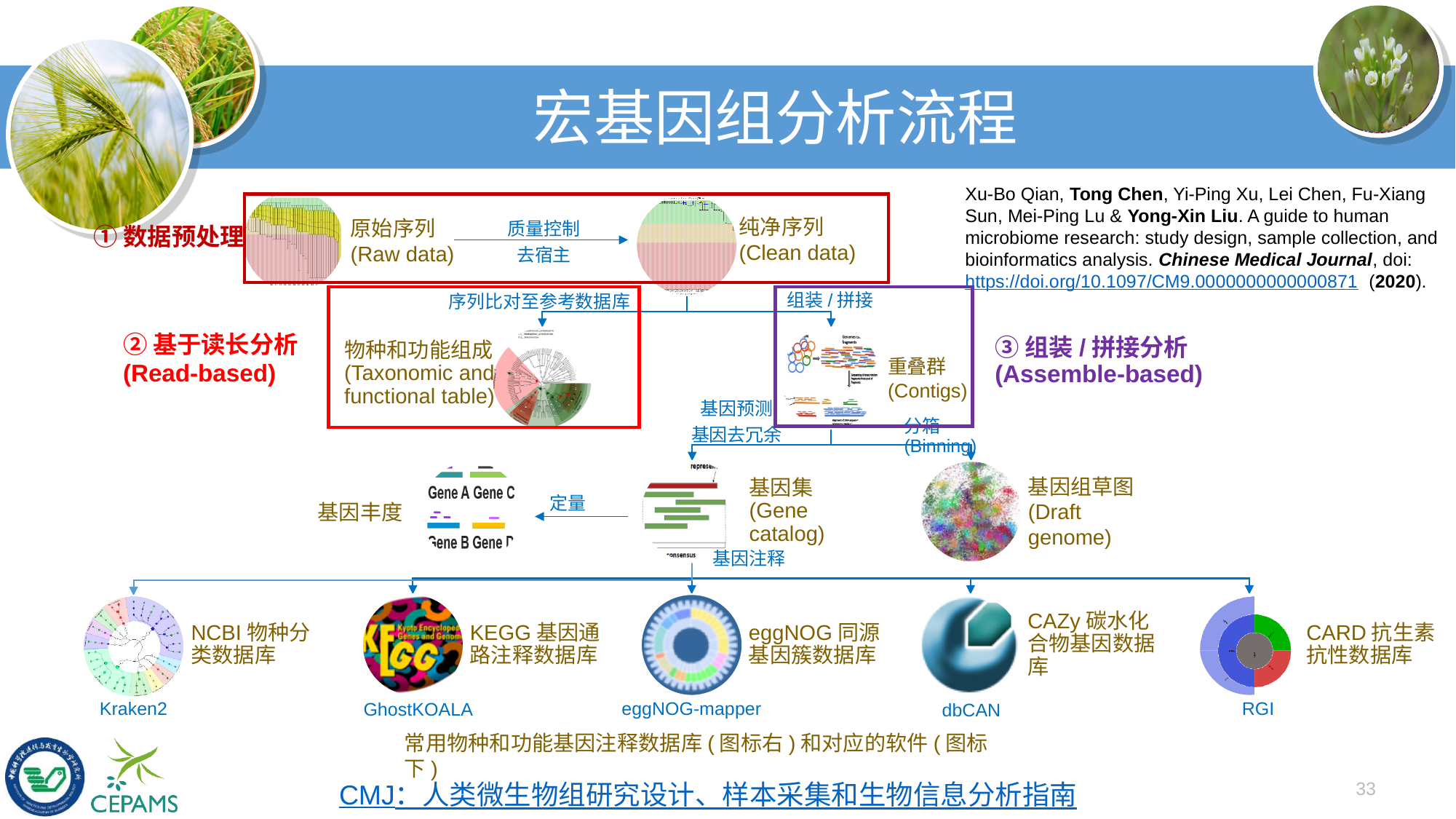

# 宏基因组分析流程
原始序列
(Raw data)
纯净序列
(Clean data)
物种和功能组成(Taxonomic and functional table)
重叠群
(Contigs)
基因集
(Gene catalog)
NCBI物种分类数据库
KEGG基因通路注释数据库
eggNOG同源基因簇数据库
CAZy碳水化合物基因数据库
CARD抗生素
抗性数据库
基因组草图
(Draft genome)
基因丰度
Xu-Bo Qian, Tong Chen, Yi-Ping Xu, Lei Chen, Fu-Xiang Sun, Mei-Ping Lu & Yong-Xin Liu. A guide to human microbiome research: study design, sample collection, and bioinformatics analysis. Chinese Medical Journal, doi: https://doi.org/10.1097/CM9.0000000000000871  (2020).

质量控制
去宿主

①数据预处理

组装/拼接
序列比对至参考数据库

②基于读长分析
(Read-based)
③组装/拼接分析(Assemble-based)

分箱(Binning)
基因预测
基因去冗余

定量

基因注释
eggNOG-mapper
RGI
Kraken2
GhostKOALA
dbCAN
常用物种和功能基因注释数据库(图标右)和对应的软件(图标下)
33
CMJ：人类微生物组研究设计、样本采集和生物信息分析指南